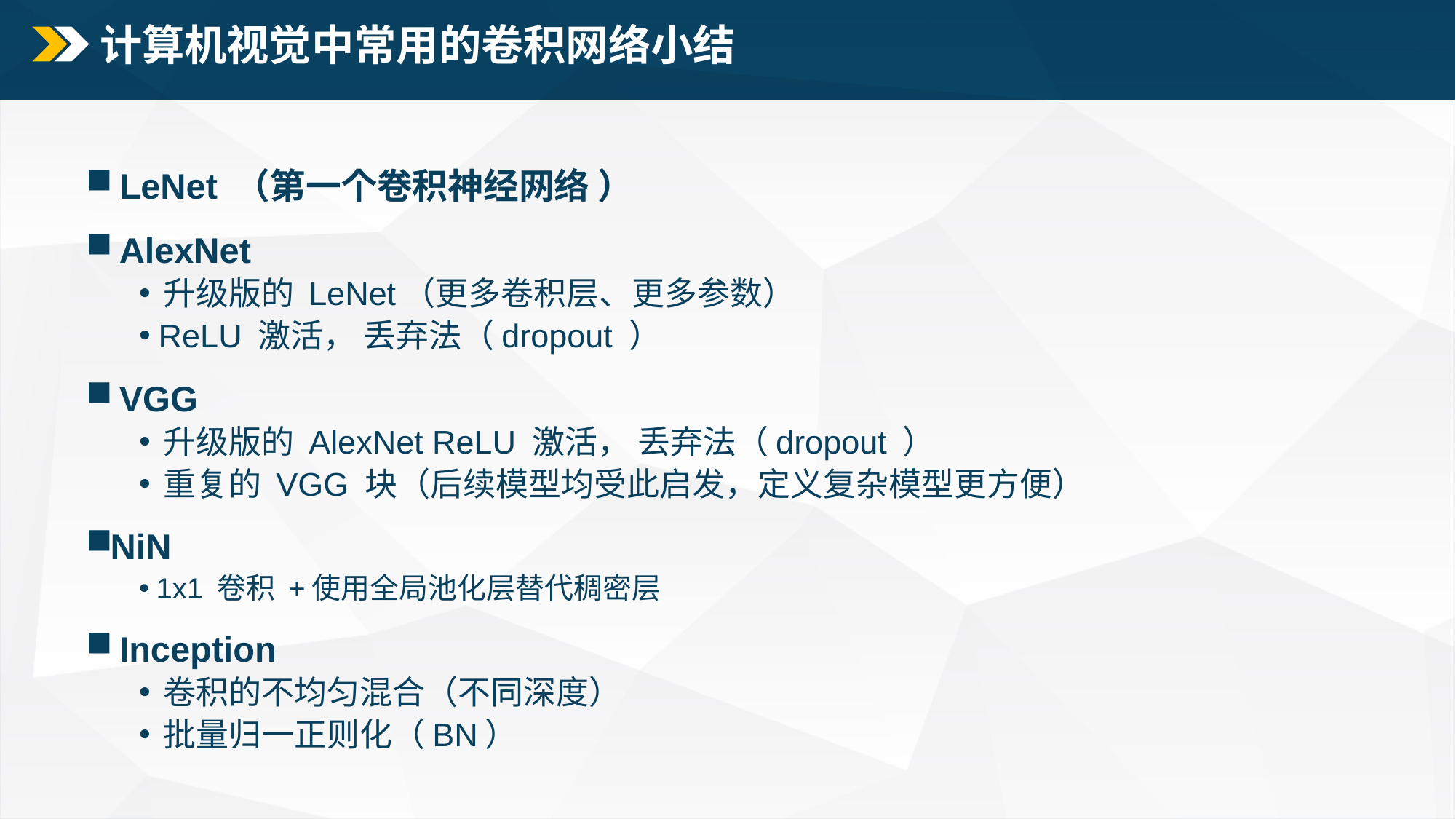

# 计算机视觉中常用的卷积网络小结
LeNet （第一个卷积神经网络 ）
AlexNet
 升级版的 LeNet（更多卷积层、更多参数）
 ReLU 激活， 丢弃法（dropout ）
VGG
 升级版的 AlexNet ReLU 激活， 丢弃法（dropout ）
 重复的 VGG 块（后续模型均受此启发，定义复杂模型更方便）
NiN
 1x1 卷积 +使用全局池化层替代稠密层
Inception
 卷积的不均匀混合（不同深度）
 批量归一正则化（BN）